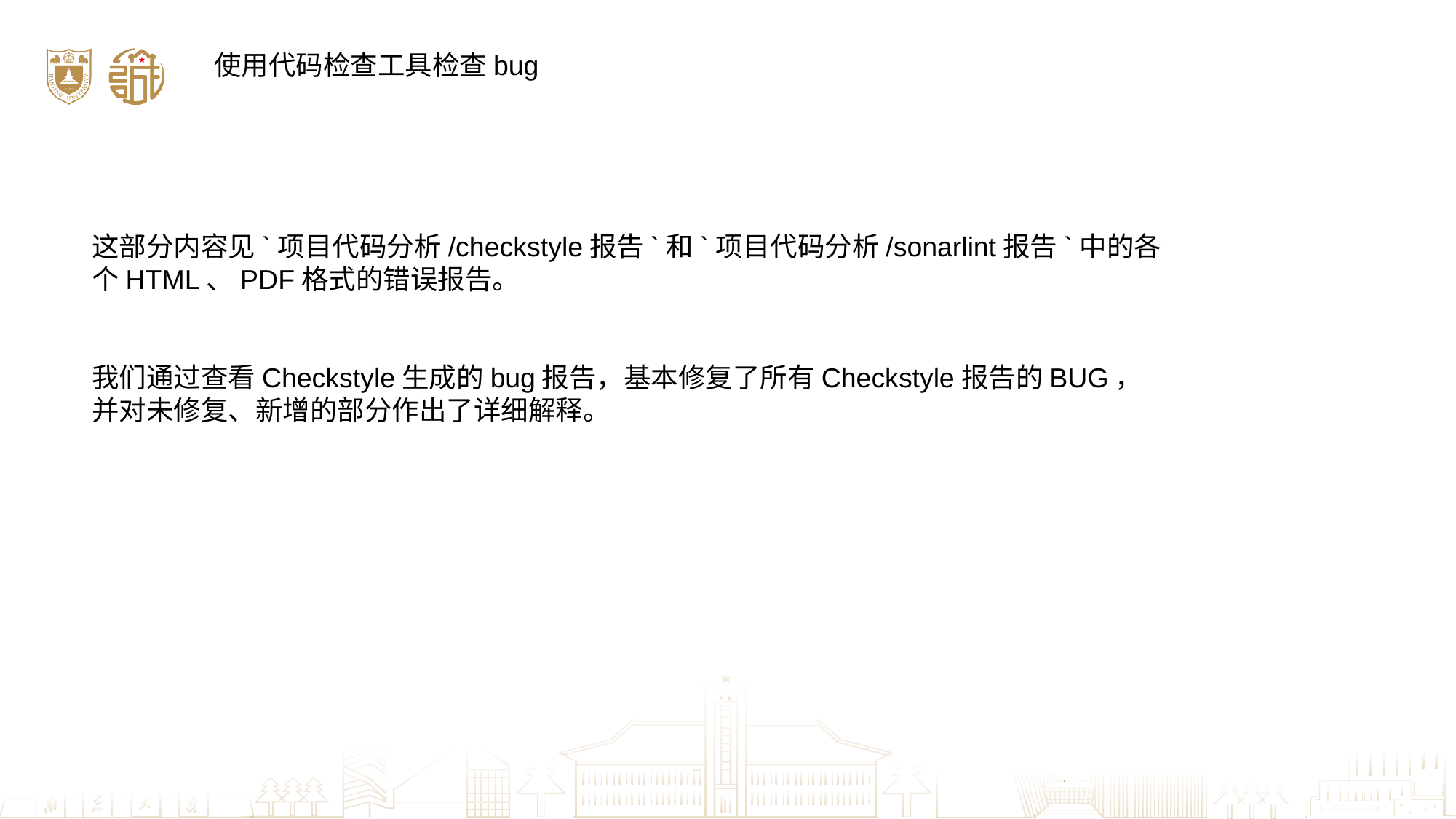

使用代码检查工具检查bug
这部分内容见`项目代码分析/checkstyle报告`和`项目代码分析/sonarlint报告`中的各个HTML、PDF格式的错误报告。

我们通过查看Checkstyle生成的bug报告，基本修复了所有Checkstyle报告的BUG，并对未修复、新增的部分作出了详细解释。